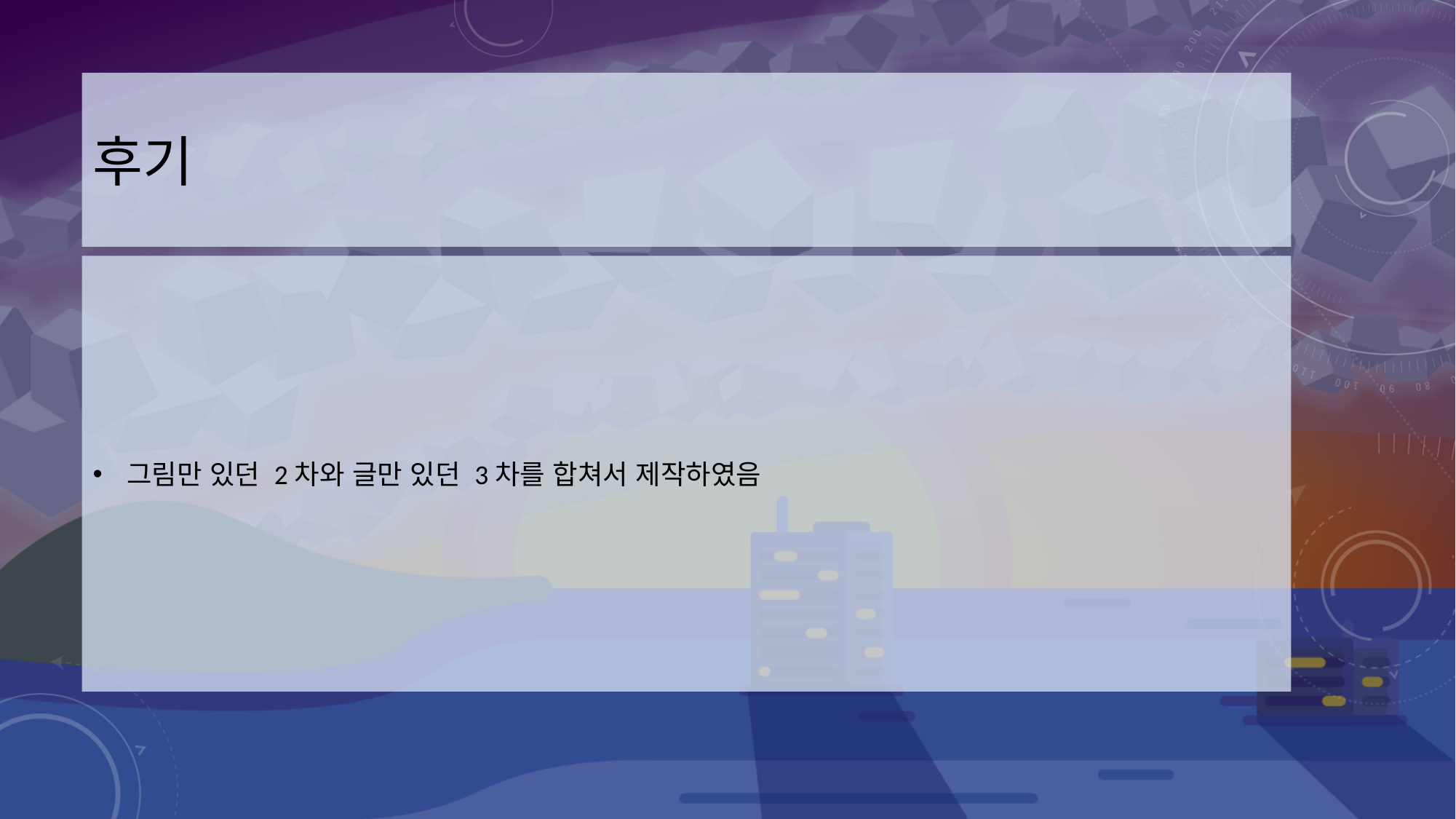

# 후기
그림만 있던 2차와 글만 있던 3차를 합쳐서 제작하였음